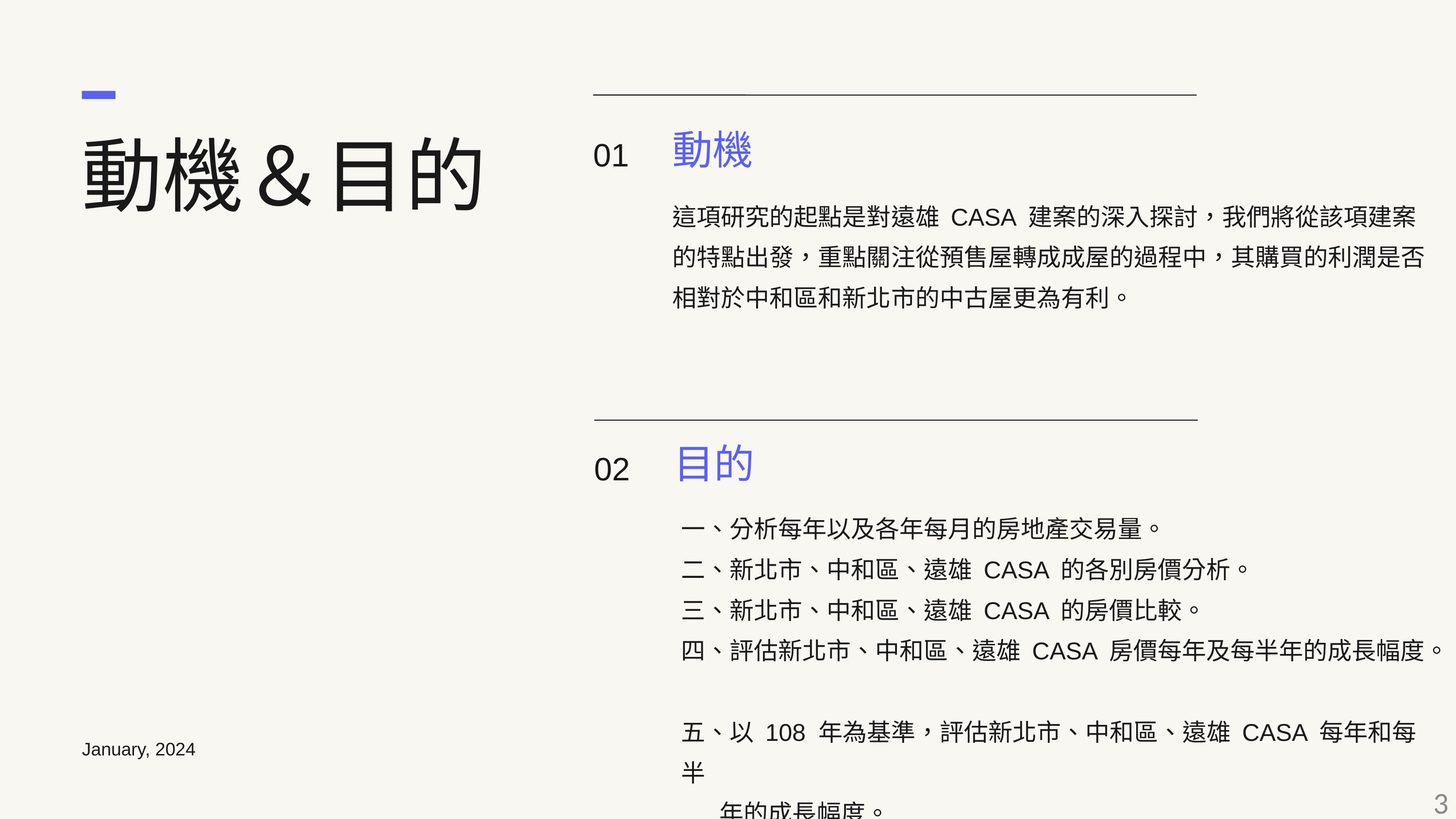

動機＆目的

01
動機
這項研究的起點是對遠雄 CASA 建案的深入探討，我們將從該項建案的特點出發，重點關注從預售屋轉成成屋的過程中，其購買的利潤是否相對於中和區和新北市的中古屋更為有利。

02
目的
一、分析每年以及各年每月的房地產交易量。
二、新北市、中和區、遠雄 CASA 的各別房價分析。
三、新北市、中和區、遠雄 CASA 的房價比較。
四、評估新北市、中和區、遠雄 CASA 房價每年及每半年的成長幅度。
五、以 108 年為基準，評估新北市、中和區、遠雄 CASA 每年和每半
      年的成長幅度。
January, 2024
3